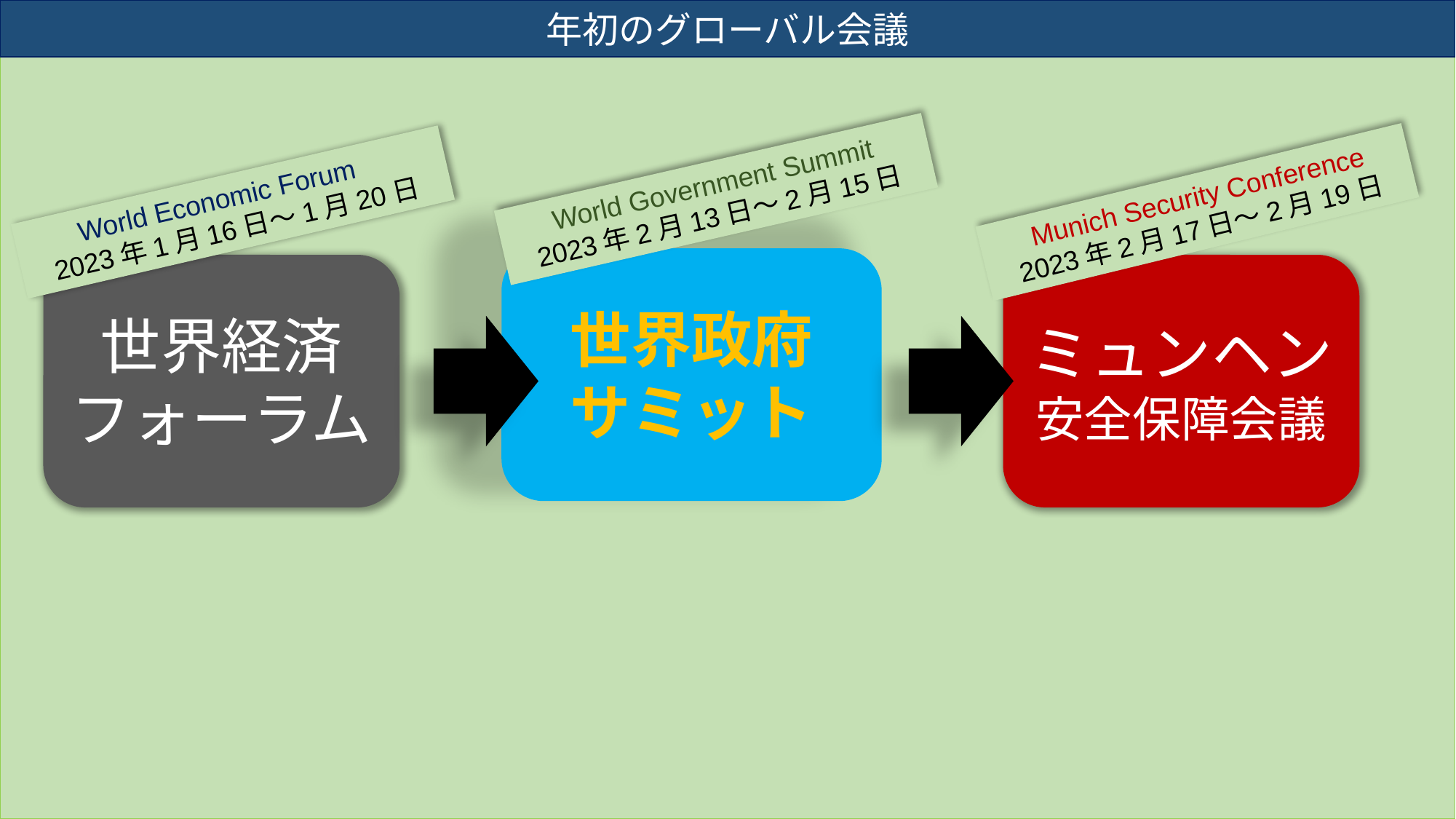

年初のグローバル会議

World Government Summit
2023年2月13日～2月15日
 World Economic Forum
2023年1月16日～1月20日
 Munich Security Conference
2023年2月17日～2月19日
世界政府
サミット
世界経済フォーラム
ミュンヘン
安全保障会議